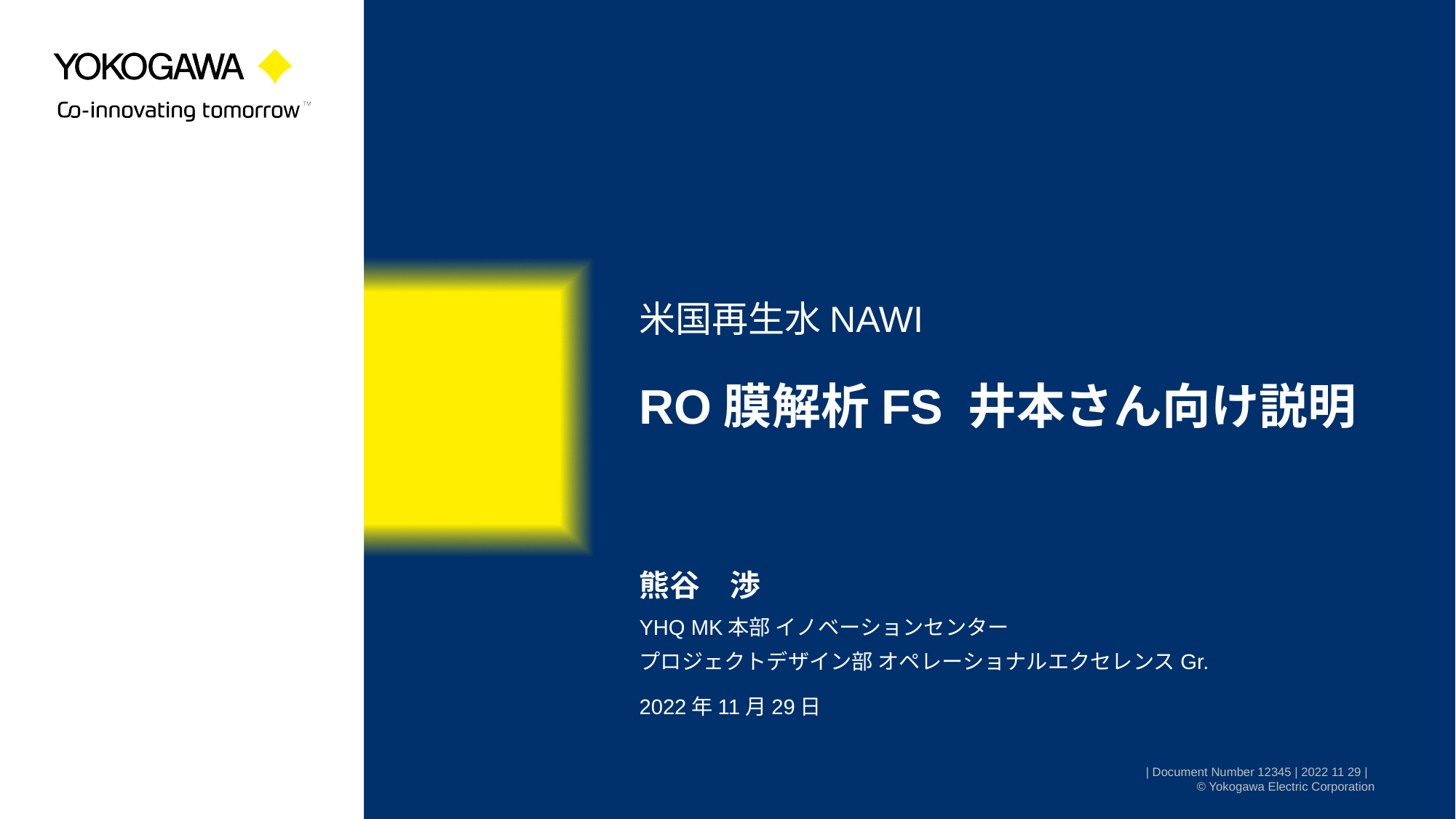

米国再生水NAWI
# RO膜解析FS 井本さん向け説明
熊谷　渉
YHQ MK本部 イノベーションセンター
プロジェクトデザイン部 オペレーショナルエクセレンスGr.
2022年11月29日